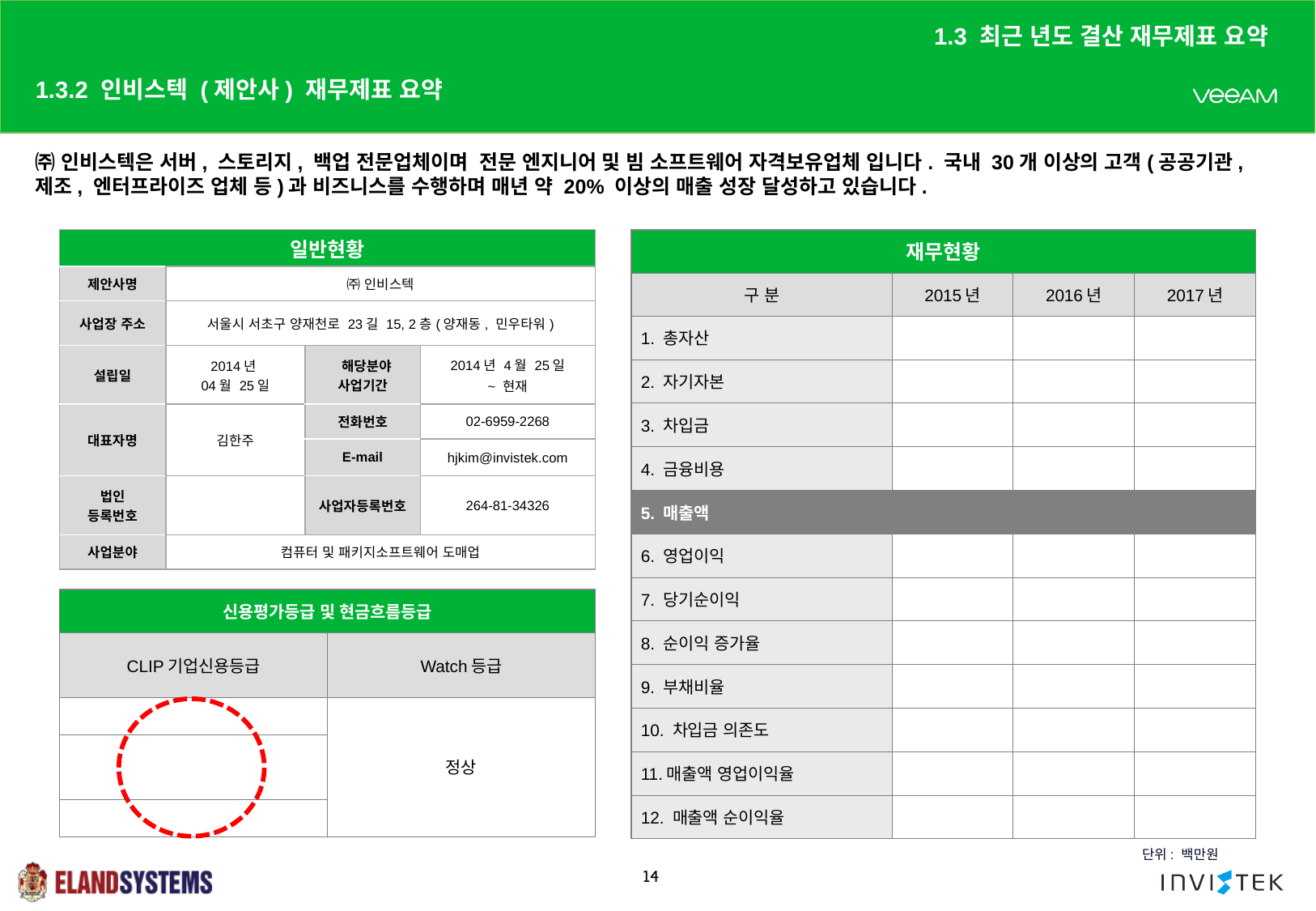

1.3 최근 년도 결산 재무제표 요약
# 1.3.2 인비스텍 (제안사) 재무제표 요약
㈜ 인비스텍은 서버, 스토리지, 백업 전문업체이며  전문 엔지니어 및 빔 소프트웨어 자격보유업체 입니다. 국내 30개 이상의 고객(공공기관, 제조, 엔터프라이즈 업체 등)과 비즈니스를 수행하며 매년 약 20% 이상의 매출 성장 달성하고 있습니다.

| 재무현황 |  |  |  |
| --- | --- | --- | --- |
| 구 분 | 2015년 | 2016년 | 2017년 |
| 1. 총자산 |  |  |  |
| 2. 자기자본 |  |  |  |
| 3. 차입금 |  |  |  |
| 4. 금융비용 |  |  |  |
| 5. 매출액 |  |  |  |
| 6. 영업이익 |  |  |  |
| 7. 당기순이익 |  |  |  |
| 8. 순이익 증가율 |  |  |  |
| 9. 부채비율 |  |  |  |
| 10. 차입금 의존도 |  |  |  |
| 11.매출액 영업이익율 |  |  |  |
| 12. 매출액 순이익율 |  |  |  |
| 일반현황 |  |  |  |
| --- | --- | --- | --- |
| 제안사명 | ㈜ 인비스텍 |  |  |
| 사업장 주소 | 서울시 서초구 양재천로 23길 15, 2층(양재동, 민우타워) |  |  |
| 설립일 | 2014년 04월 25일 | 해당분야 사업기간 | 2014년 4월 25일 ~ 현재 |
| 대표자명 | 김한주 | 전화번호 | 02-6959-2268 |
|  |  | E-mail | hjkim@invistek.com |
| 법인 등록번호 |  | 사업자등록번호 | 264-81-34326 |
| 사업분야 | 컴퓨터 및 패키지소프트웨어 도매업 |  |  |
| 신용평가등급 및 현금흐름등급 |  |
| --- | --- |
| CLIP기업신용등급 | Watch등급 |
|  | 정상 |
|  |  |
|  |  |

단위: 백만원
14